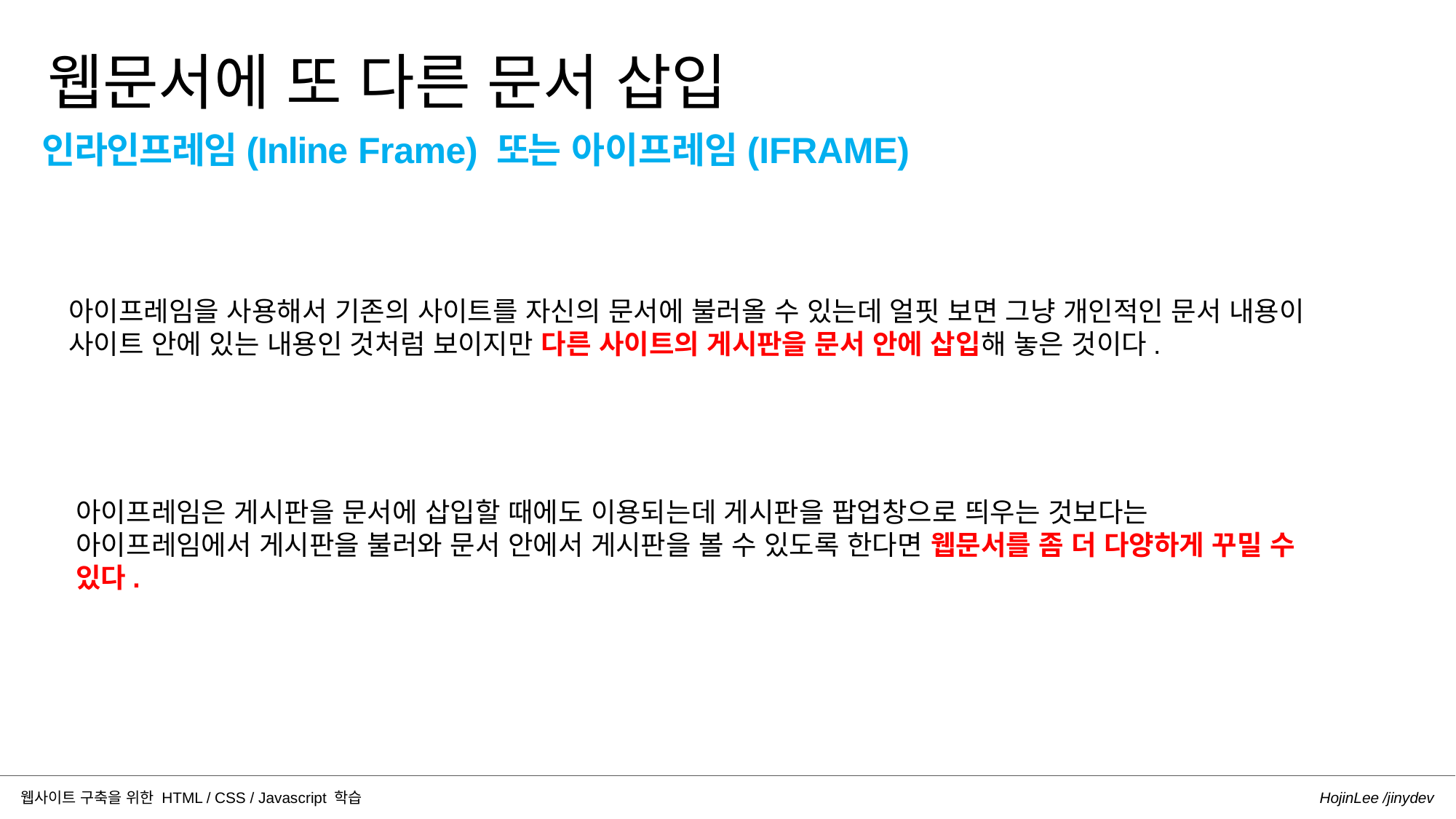

웹문서에 또 다른 문서 삽입
인라인프레임(Inline Frame) 또는 아이프레임(IFRAME)
아이프레임을 사용해서 기존의 사이트를 자신의 문서에 불러올 수 있는데 얼핏 보면 그냥 개인적인 문서 내용이 사이트 안에 있는 내용인 것처럼 보이지만 다른 사이트의 게시판을 문서 안에 삽입해 놓은 것이다.
아이프레임은 게시판을 문서에 삽입할 때에도 이용되는데 게시판을 팝업창으로 띄우는 것보다는 아이프레임에서 게시판을 불러와 문서 안에서 게시판을 볼 수 있도록 한다면 웹문서를 좀 더 다양하게 꾸밀 수 있다.
HojinLee /jinydev
웹사이트 구축을 위한 HTML / CSS / Javascript 학습